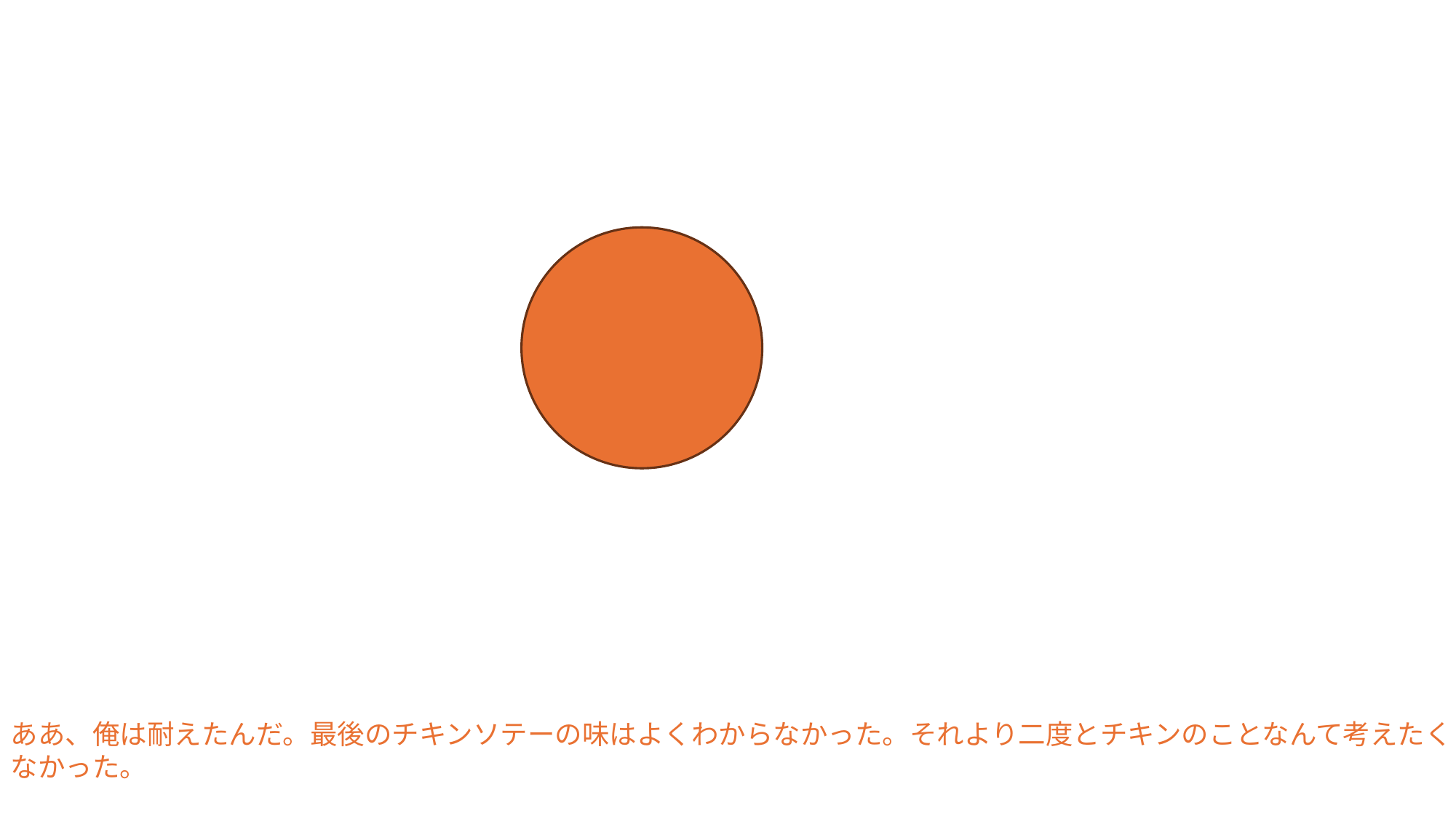

ああ、俺は耐えたんだ。最後のチキンソテーの味はよくわからなかった。それより二度とチキンのことなんて考えたくなかった。